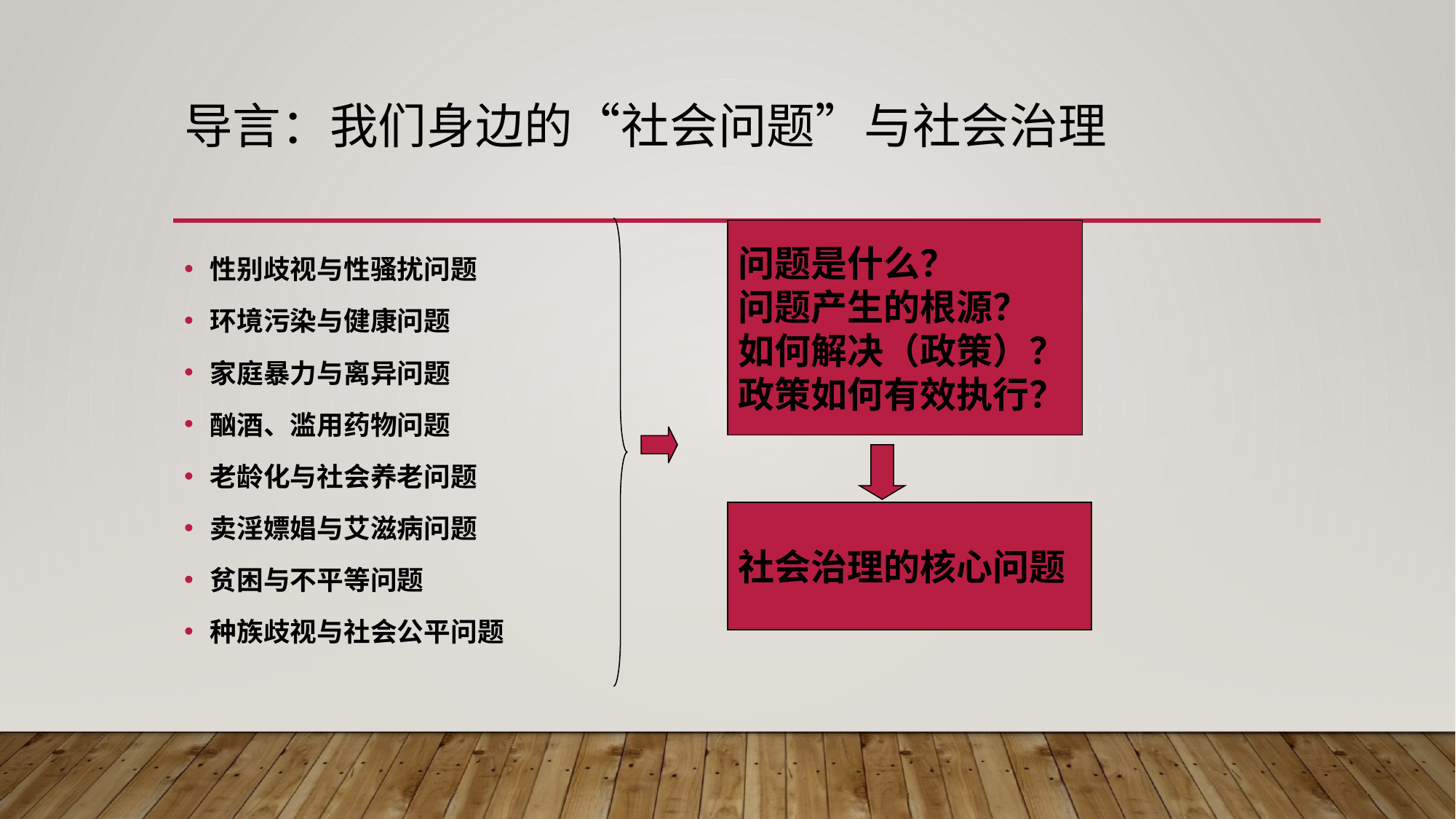

# 导言：我们身边的“社会问题”与社会治理

问题是什么？
问题产生的根源？
如何解决（政策）？
政策如何有效执行？
性别歧视与性骚扰问题
环境污染与健康问题
家庭暴力与离异问题
酗酒、滥用药物问题
老龄化与社会养老问题
卖淫嫖娼与艾滋病问题
贫困与不平等问题
种族歧视与社会公平问题

社会治理的核心问题